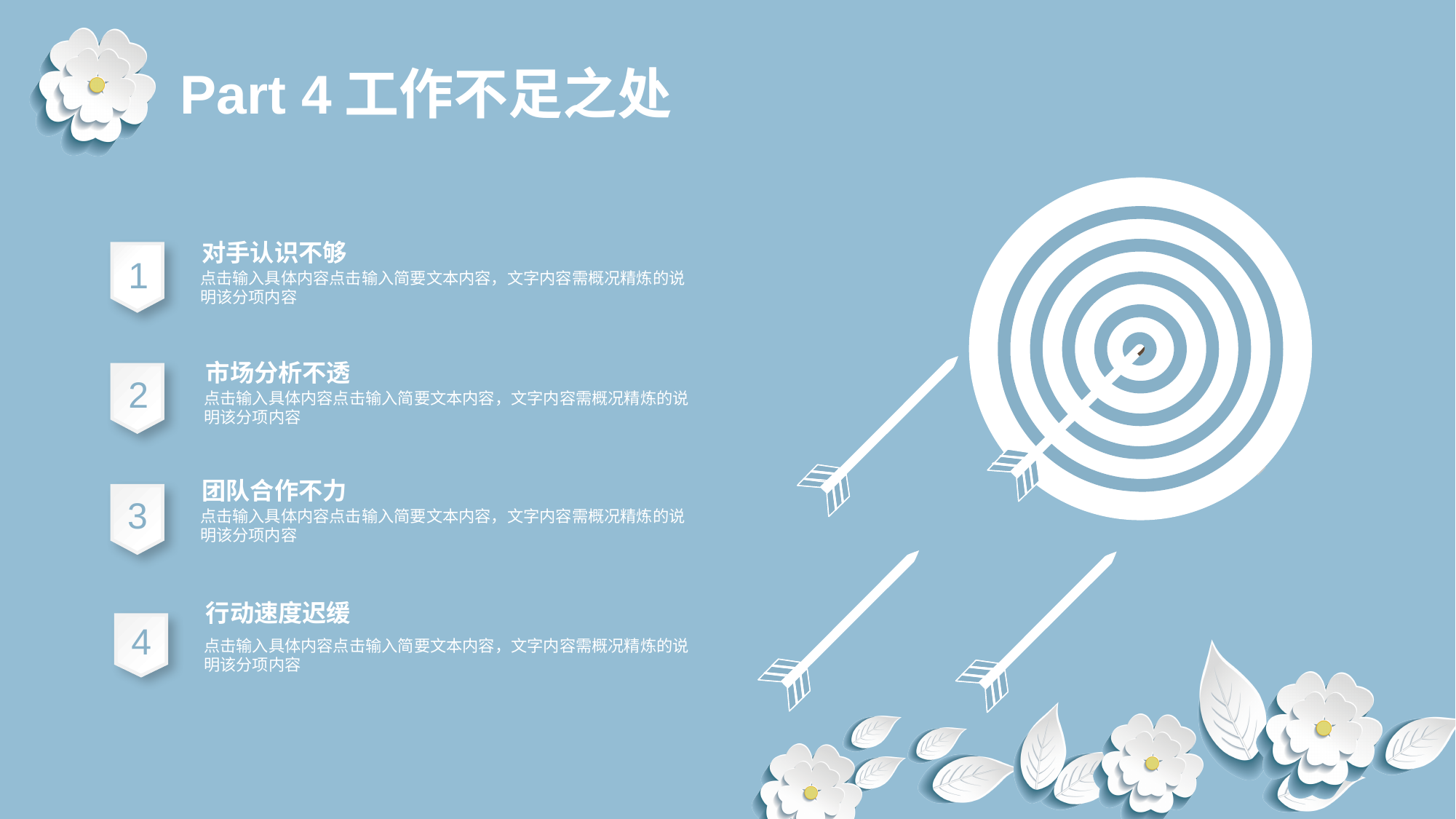

Part 4工作不足之处

对手认识不够

1

点击输入具体内容点击输入简要文本内容，文字内容需概况精炼的说明该分项内容

市场分析不透
2

点击输入具体内容点击输入简要文本内容，文字内容需概况精炼的说明该分项内容

团队合作不力
3

点击输入具体内容点击输入简要文本内容，文字内容需概况精炼的说明该分项内容

行动速度迟缓
4

点击输入具体内容点击输入简要文本内容，文字内容需概况精炼的说明该分项内容
延时符